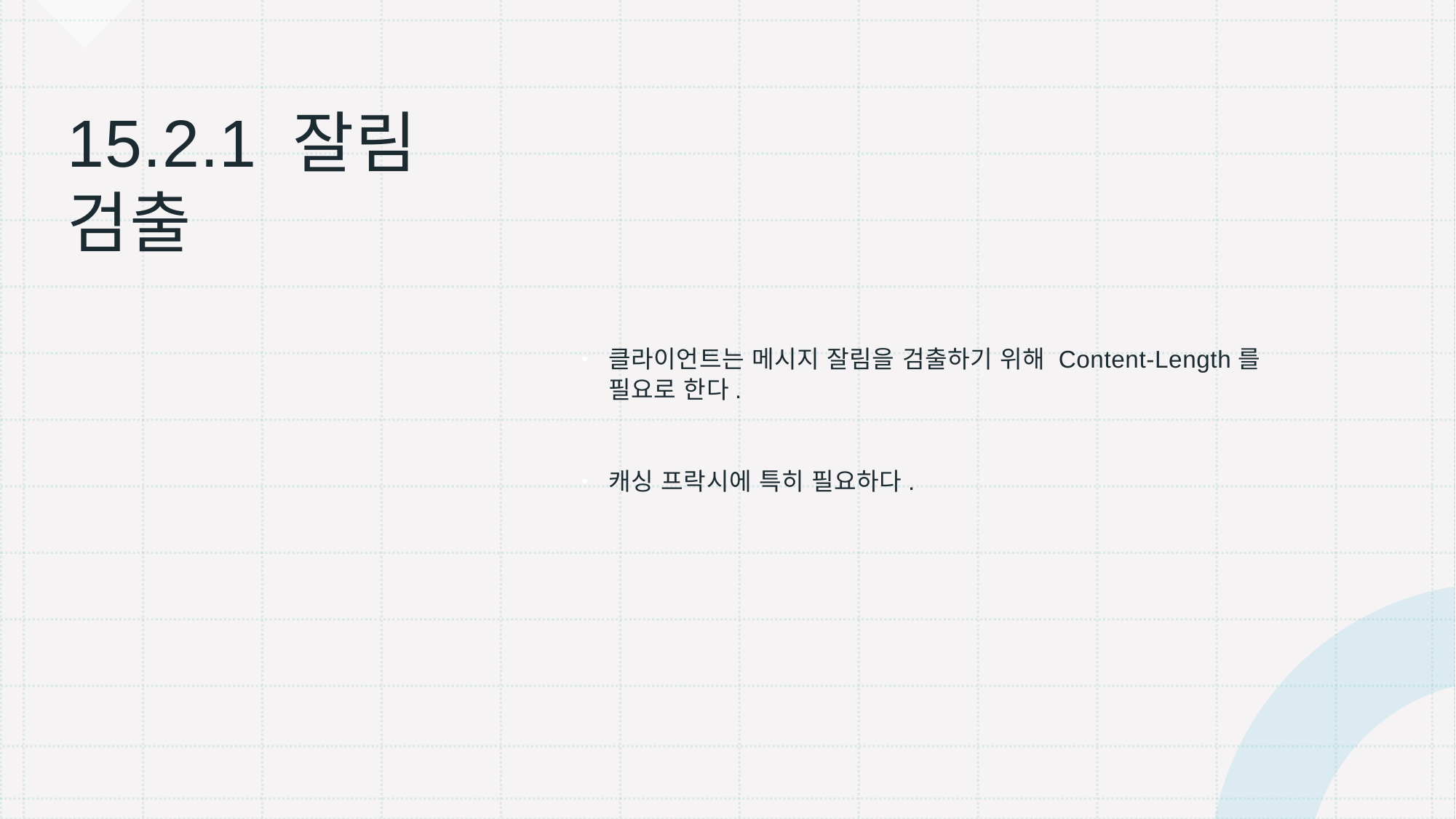

클라이언트는 메시지 잘림을 검출하기 위해 Content-Length를 필요로 한다.

캐싱 프락시에 특히 필요하다.
# 15.2.1 잘림 검출